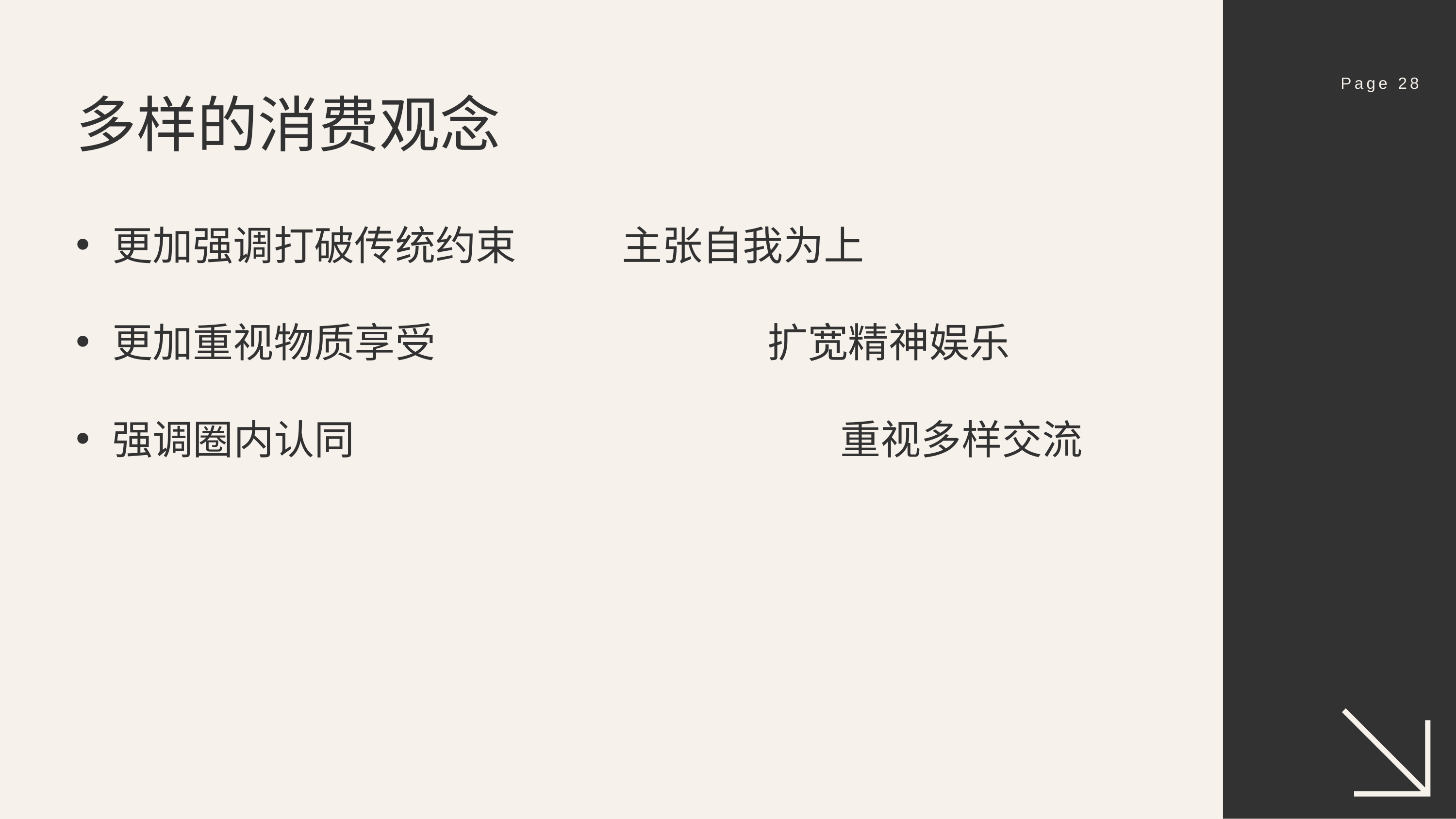

Page 28
多样的消费观念
更加强调打破传统约束		主张自我为上

更加重视物质享受					扩宽精神娱乐

强调圈内认同							重视多样交流